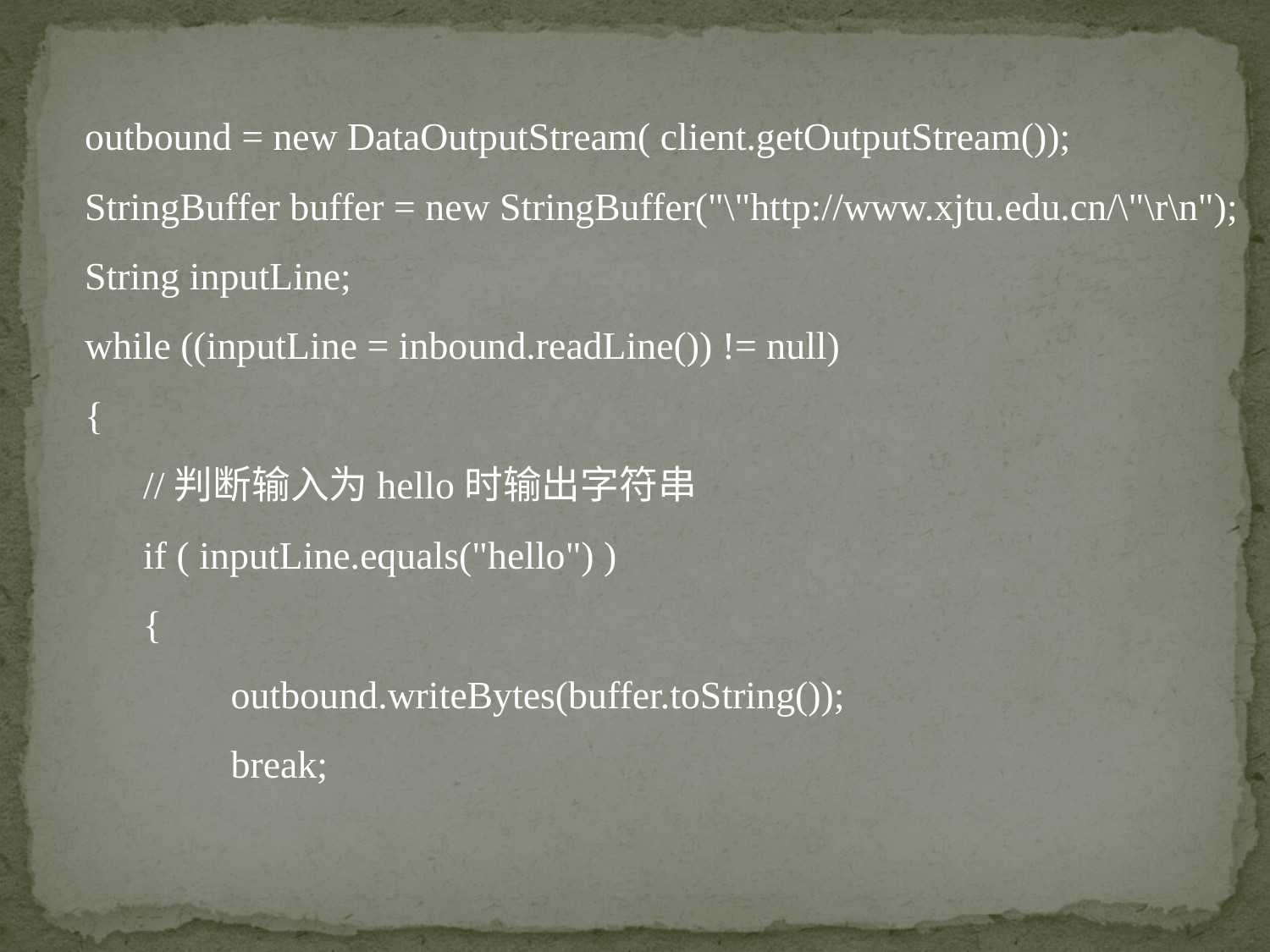

outbound = new DataOutputStream( client.getOutputStream());
     StringBuffer buffer = new StringBuffer("\"http://www.xjtu.edu.cn/\"\r\n");
     String inputLine;
     while ((inputLine = inbound.readLine()) != null)
     {
           //判断输入为hello时输出字符串
           if ( inputLine.equals("hello") )
           {
                    outbound.writeBytes(buffer.toString());
                    break;